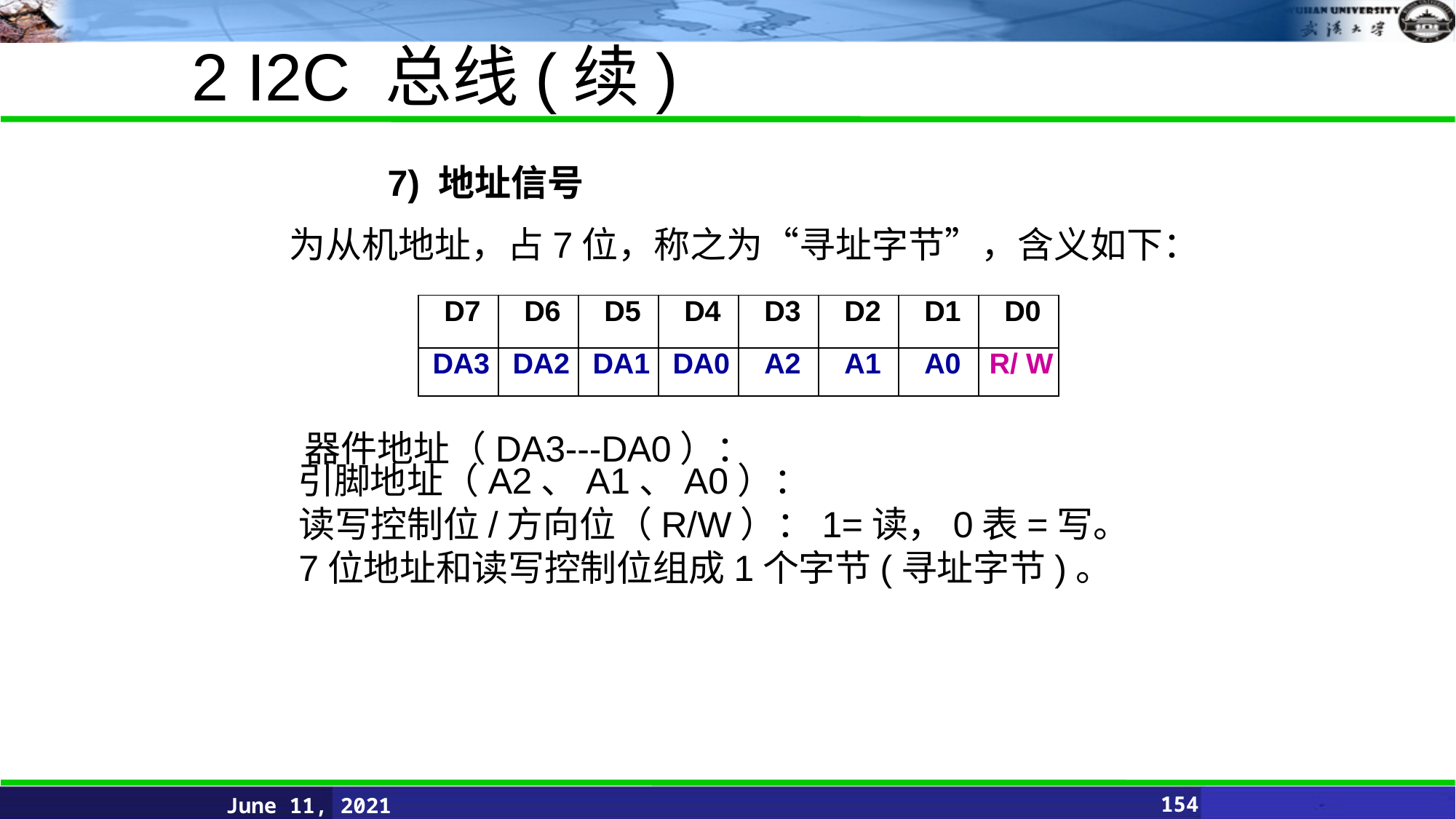

2 I2C 总线(续)
 	7) 地址信号
为从机地址，占7位，称之为“寻址字节”，含义如下：
| D7 | D6 | D5 | D4 | D3 | D2 | D1 | D0 |
| --- | --- | --- | --- | --- | --- | --- | --- |
| DA3 | DA2 | DA1 | DA0 | A2 | A1 | A0 | R/ W |

器件地址（DA3---DA0）：
引脚地址（A2、A1、A0）：
读写控制位/方向位（R/W）：1=读，0表=写。
7位地址和读写控制位组成1个字节(寻址字节)。
June 11, 2021

154